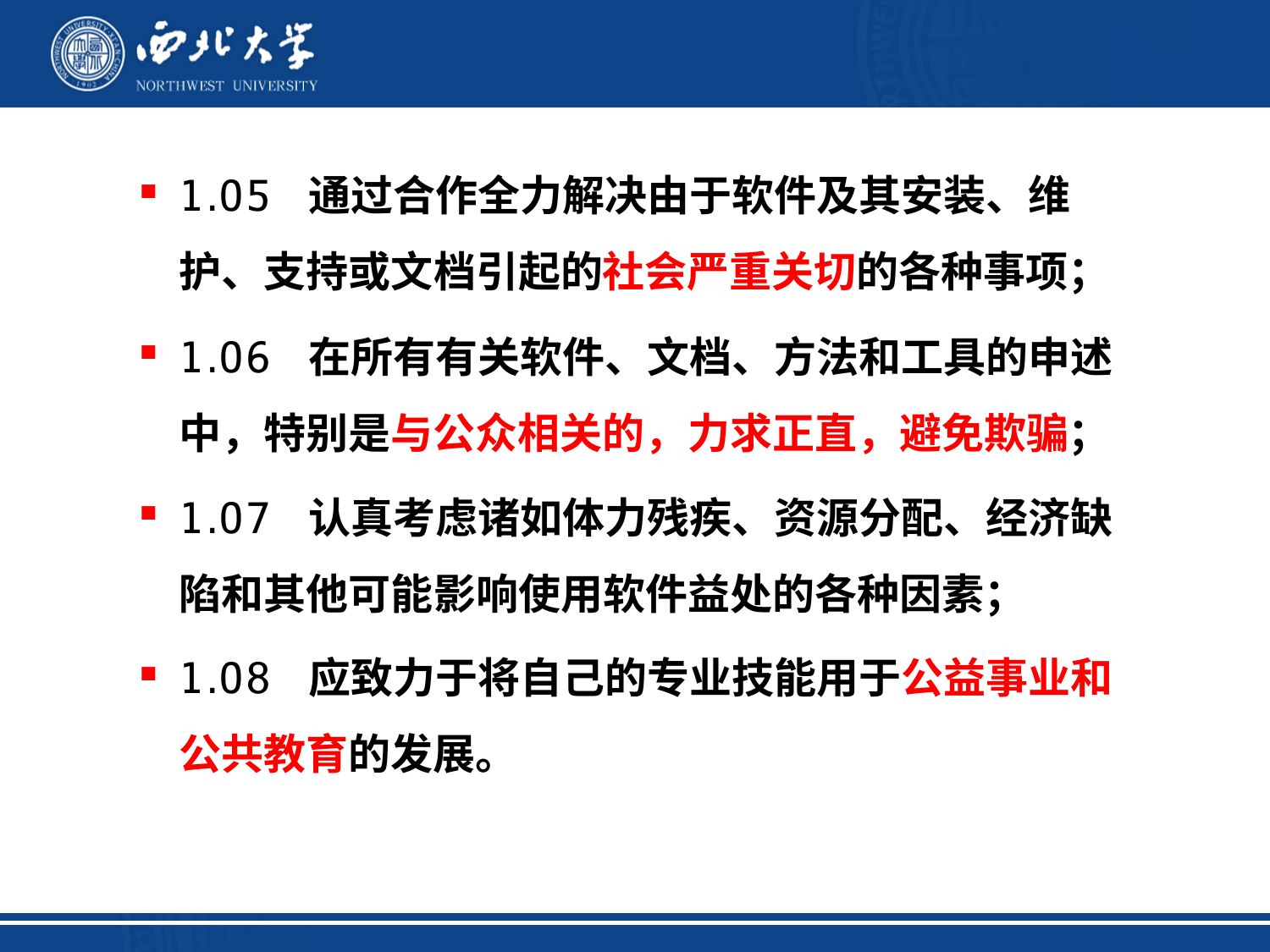

1.05  通过合作全力解决由于软件及其安装、维护、支持或文档引起的社会严重关切的各种事项；
1.06  在所有有关软件、文档、方法和工具的申述中，特别是与公众相关的，力求正直，避免欺骗；
1.07  认真考虑诸如体力残疾、资源分配、经济缺陷和其他可能影响使用软件益处的各种因素；
1.08  应致力于将自己的专业技能用于公益事业和公共教育的发展。